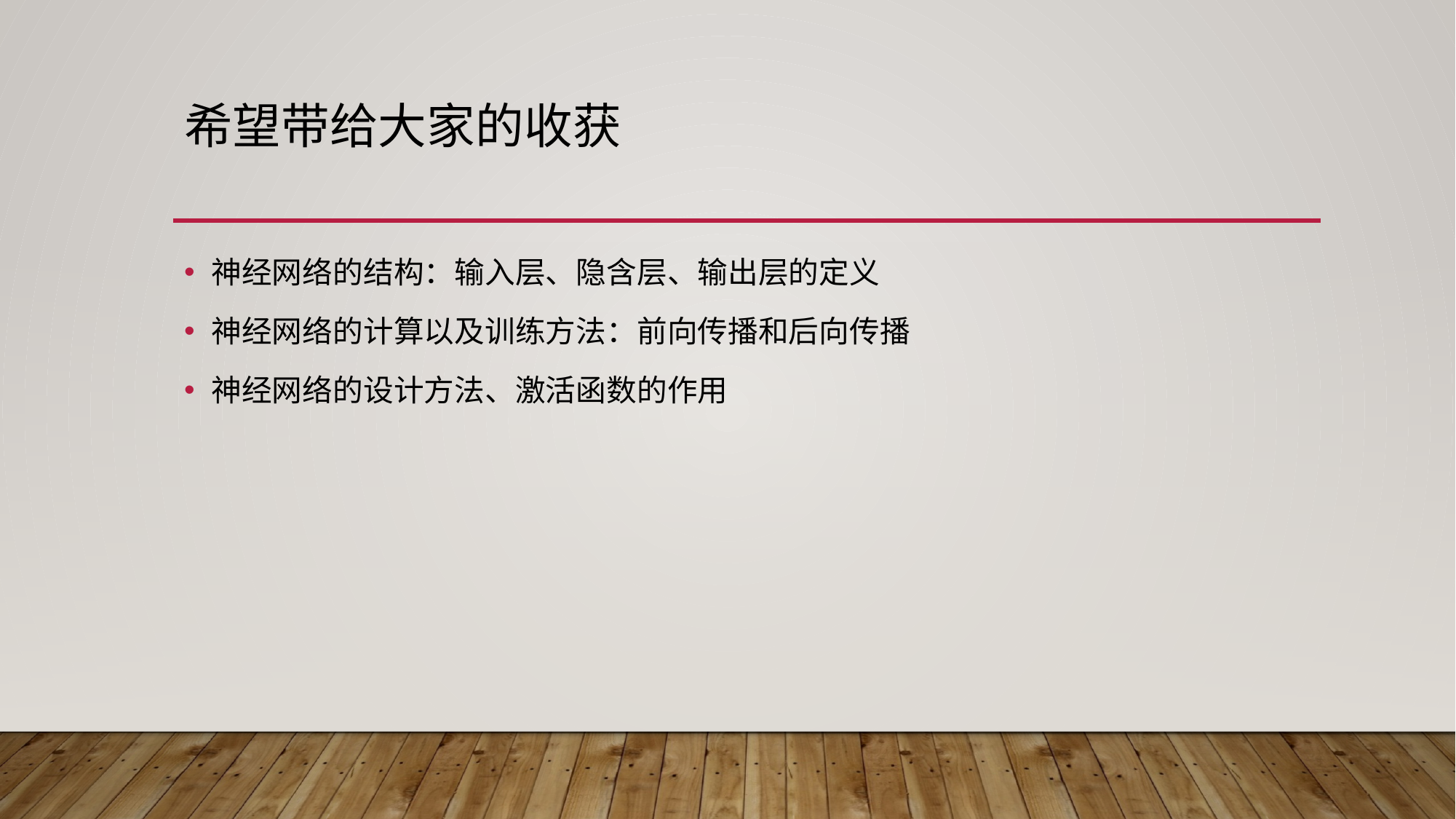

# 希望带给大家的收获
神经网络的结构：输入层、隐含层、输出层的定义
神经网络的计算以及训练方法：前向传播和后向传播
神经网络的设计方法、激活函数的作用